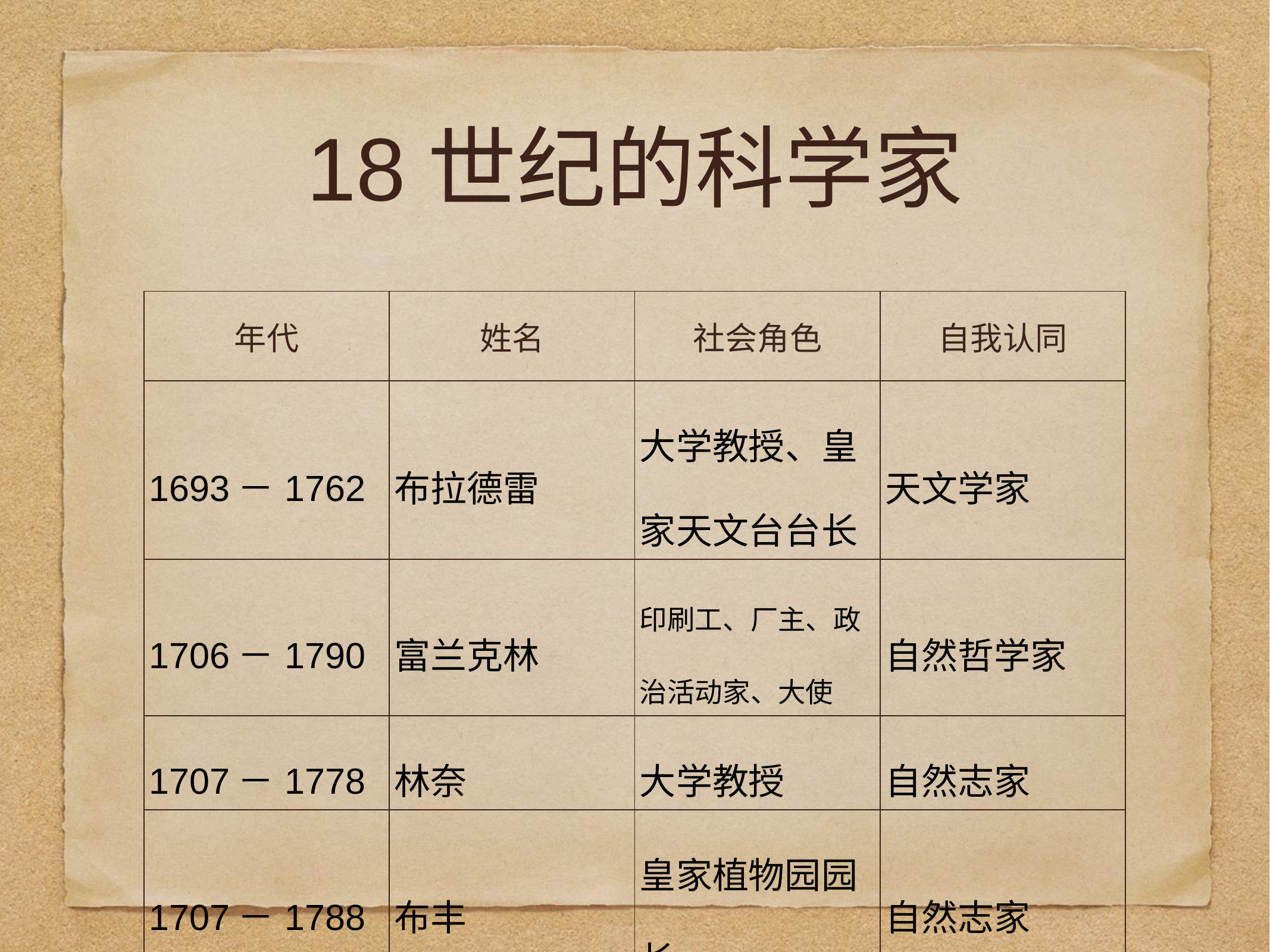

# 18世纪的科学家

| 年代 | 姓名 | 社会角色 | 自我认同 |
| --- | --- | --- | --- |
| 1693－1762 | 布拉德雷 | 大学教授、皇家天文台台长 | 天文学家 |
| 1706－1790 | 富兰克林 | 印刷工、厂主、政治活动家、大使 | 自然哲学家 |
| 1707－1778 | 林奈 | 大学教授 | 自然志家 |
| 1707－1788 | 布丰 | 皇家植物园园长 | 自然志家 |
| 1717－1783 | 达朗贝尔 | 科学院院士 | 数学家 |